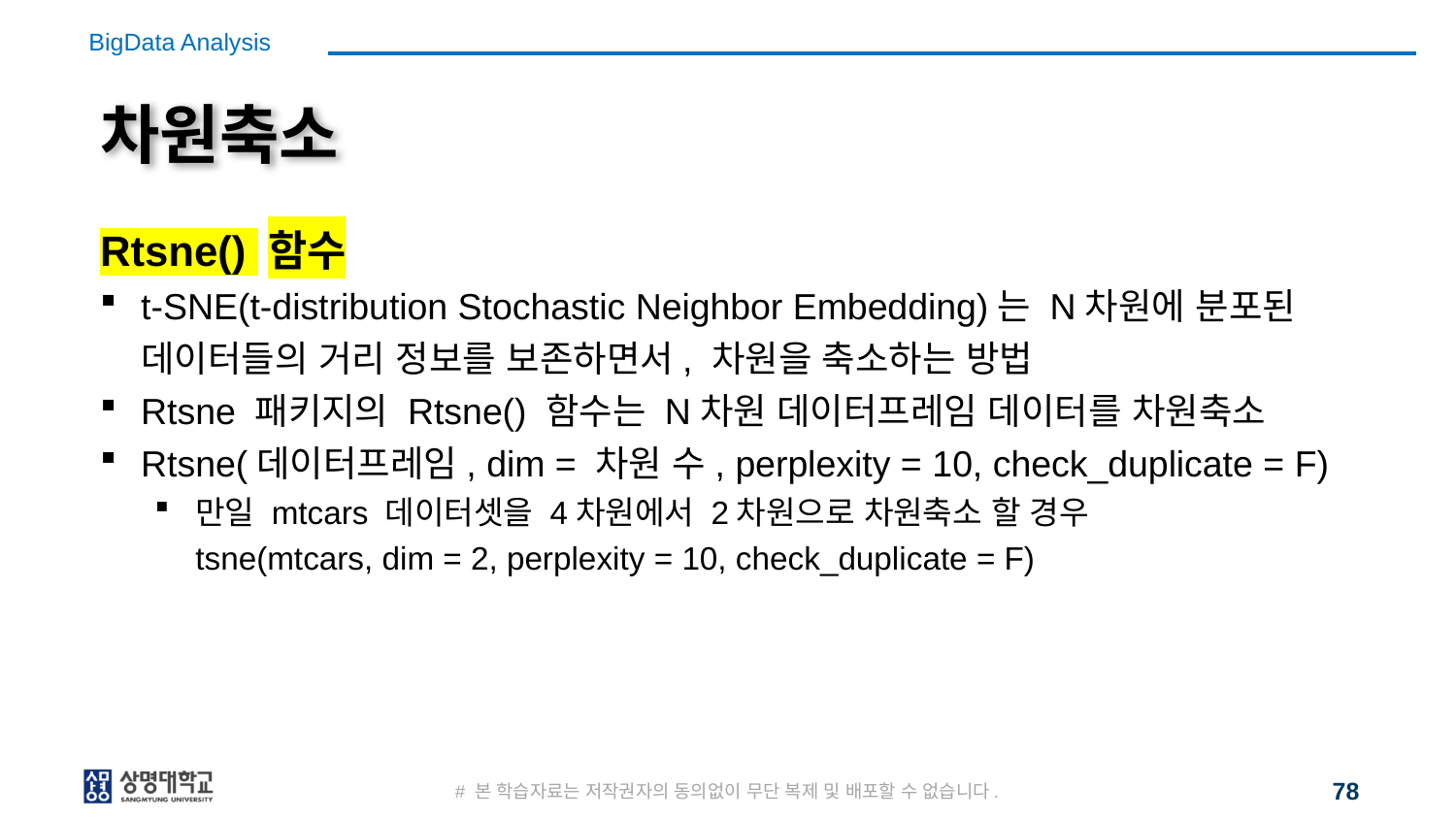

# 차원축소
Rtsne() 함수
t-SNE(t-distribution Stochastic Neighbor Embedding)는 N차원에 분포된 데이터들의 거리 정보를 보존하면서, 차원을 축소하는 방법
Rtsne 패키지의 Rtsne() 함수는 N차원 데이터프레임 데이터를 차원축소
Rtsne(데이터프레임, dim = 차원 수, perplexity = 10, check_duplicate = F)
만일 mtcars 데이터셋을 4차원에서 2차원으로 차원축소 할 경우
tsne(mtcars, dim = 2, perplexity = 10, check_duplicate = F)
78
# 본 학습자료는 저작권자의 동의없이 무단 복제 및 배포할 수 없습니다.